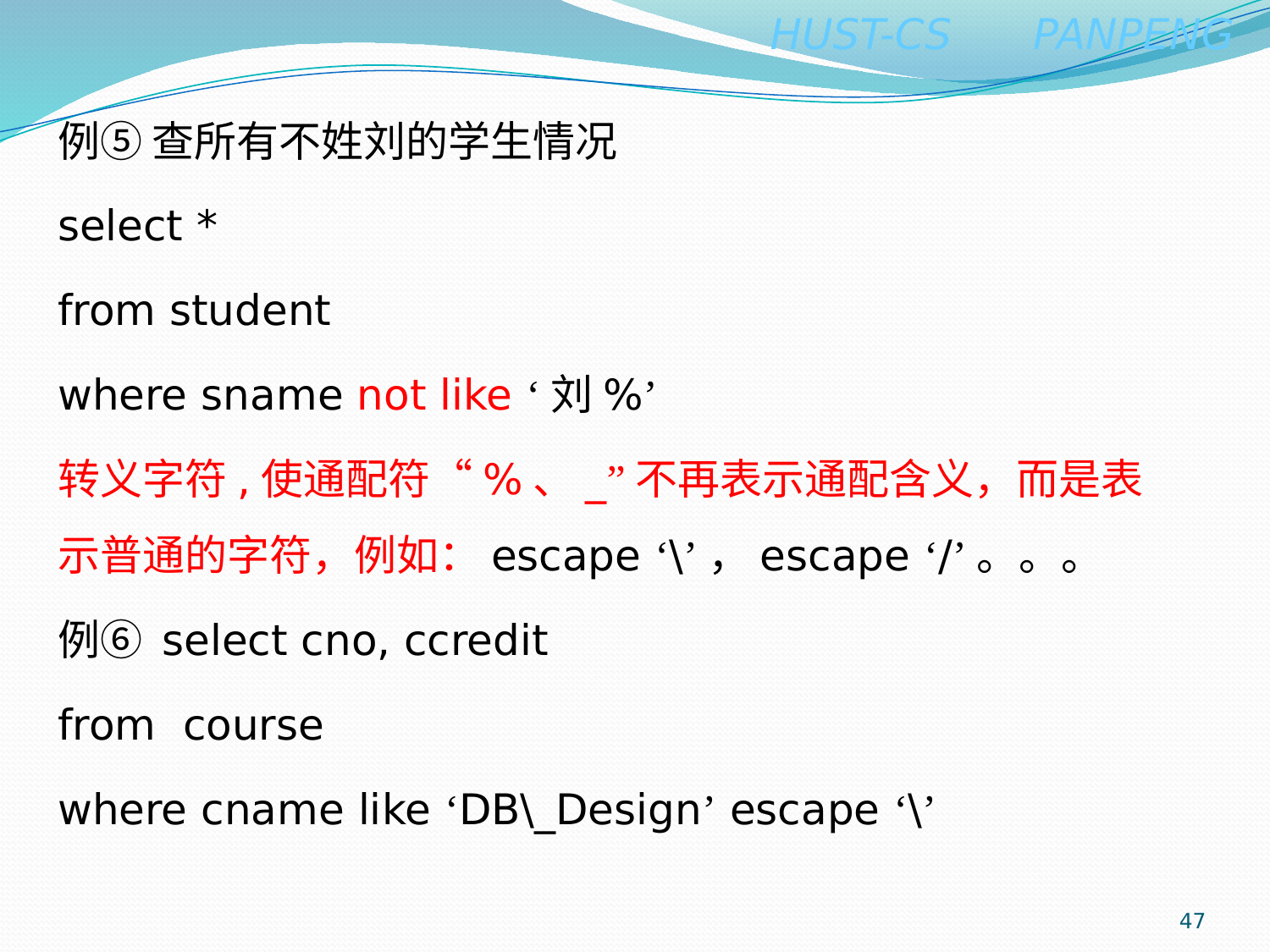

例⑤ 查所有不姓刘的学生情况
select *
from student
where sname not like ‘刘%’
转义字符,使通配符“%、_”不再表示通配含义，而是表示普通的字符，例如：escape ‘\’，escape ‘/’。。。
例⑥ select cno, ccredit
from  course
where cname like ‘DB\_Design’ escape ‘\’
47